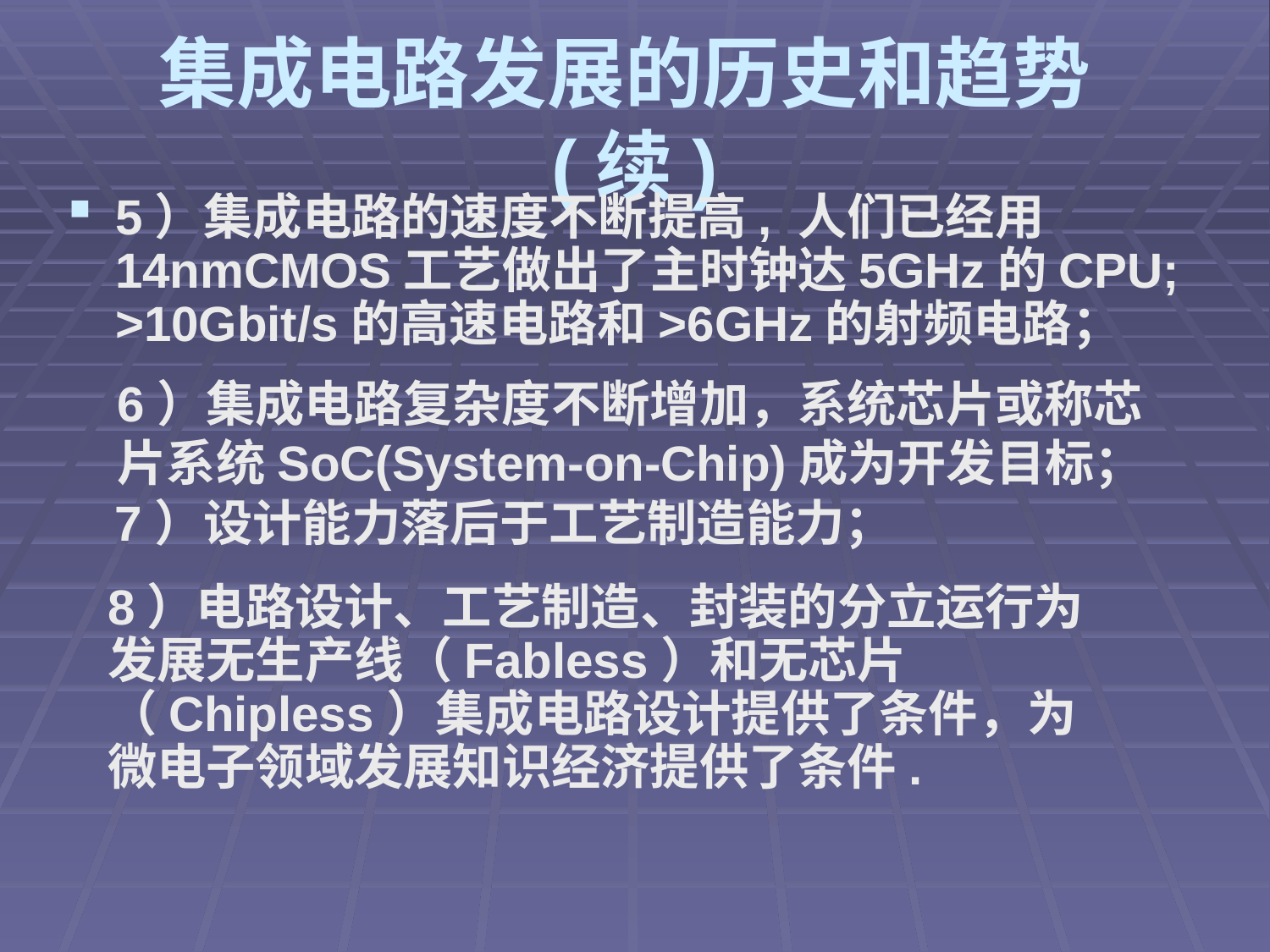

# 集成电路发展的历史和趋势(续)
5）集成电路的速度不断提高, 人们已经用14nmCMOS工艺做出了主时钟达5GHz的CPU; >10Gbit/s的高速电路和>6GHz的射频电路；
6）集成电路复杂度不断增加，系统芯片或称芯片系统SoC(System-on-Chip)成为开发目标；
  7）设计能力落后于工艺制造能力；
8）电路设计、工艺制造、封装的分立运行为发展无生产线（Fabless）和无芯片（Chipless）集成电路设计提供了条件，为微电子领域发展知识经济提供了条件.